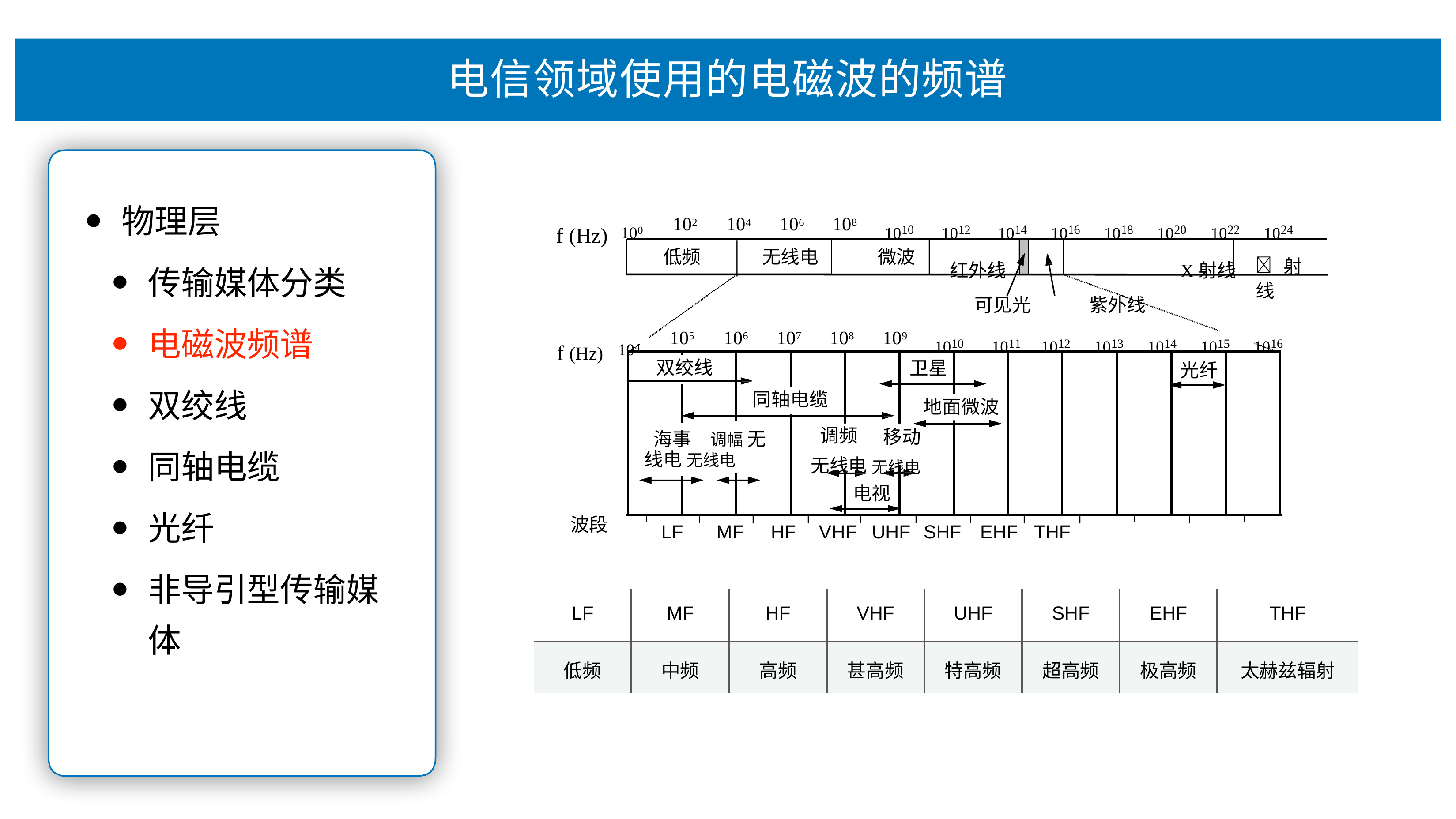

# 电信领域使⽤的电磁波的频谱

物理层
传输媒体分类
电磁波频谱
双绞线
同轴电缆
光纤
⾮导引型传输媒 体
1010	1012	1014	1016	1018	1020	1022	1024
红外线	X射线
102	104	106	108
f (Hz)	100

低频
无线电	微波
γ 射线

可见光	紫外线
1010	1011	1012	1013	1014	1015	1016
105	106	107	108	109
f (Hz)	104

双绞线
卫星

光纤

同轴电缆

地面微波

调频

移动
海事	调幅 无线电 无线电
无线电 无线电

电视

波段

LF	MF	HF	VHF	UHF
SHF	EHF	THF
| LF | MF | HF | VHF | UHF | SHF | EHF | THF |
| --- | --- | --- | --- | --- | --- | --- | --- |
| 低频 | 中频 | ⾼频 | 甚⾼频 | 特⾼频 | 超⾼频 | 极⾼频 | 太赫兹辐射 |